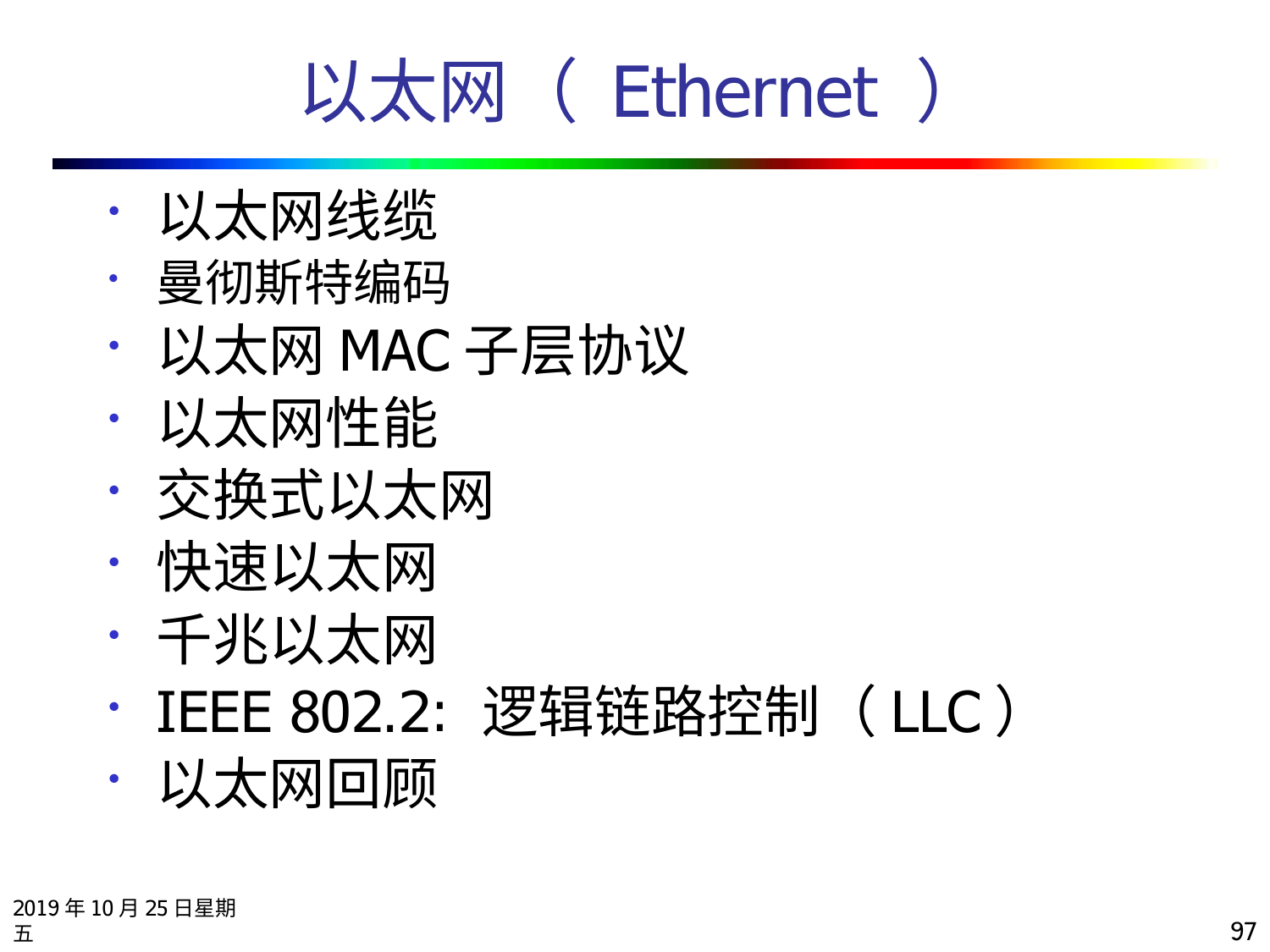

# 以太网（ Ethernet ）
以太网线缆
曼彻斯特编码
以太网MAC子层协议
以太网性能
交换式以太网
快速以太网
千兆以太网
IEEE 802.2: 逻辑链路控制（LLC）
以太网回顾
2019年10月25日星期五
97